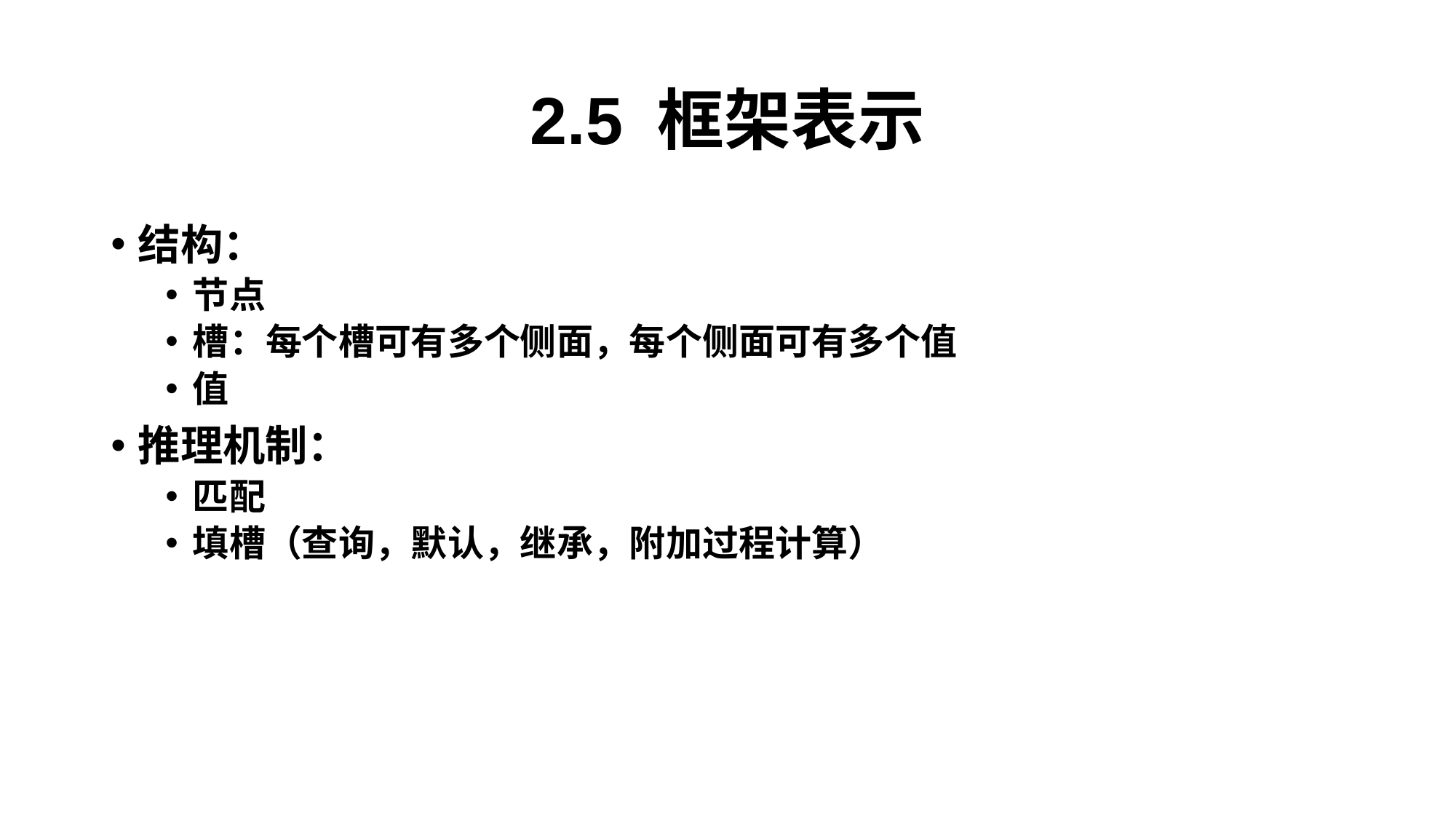

# 2.5 框架表示
结构：
节点
槽：每个槽可有多个侧面，每个侧面可有多个值
值
推理机制：
匹配
填槽（查询，默认，继承，附加过程计算）